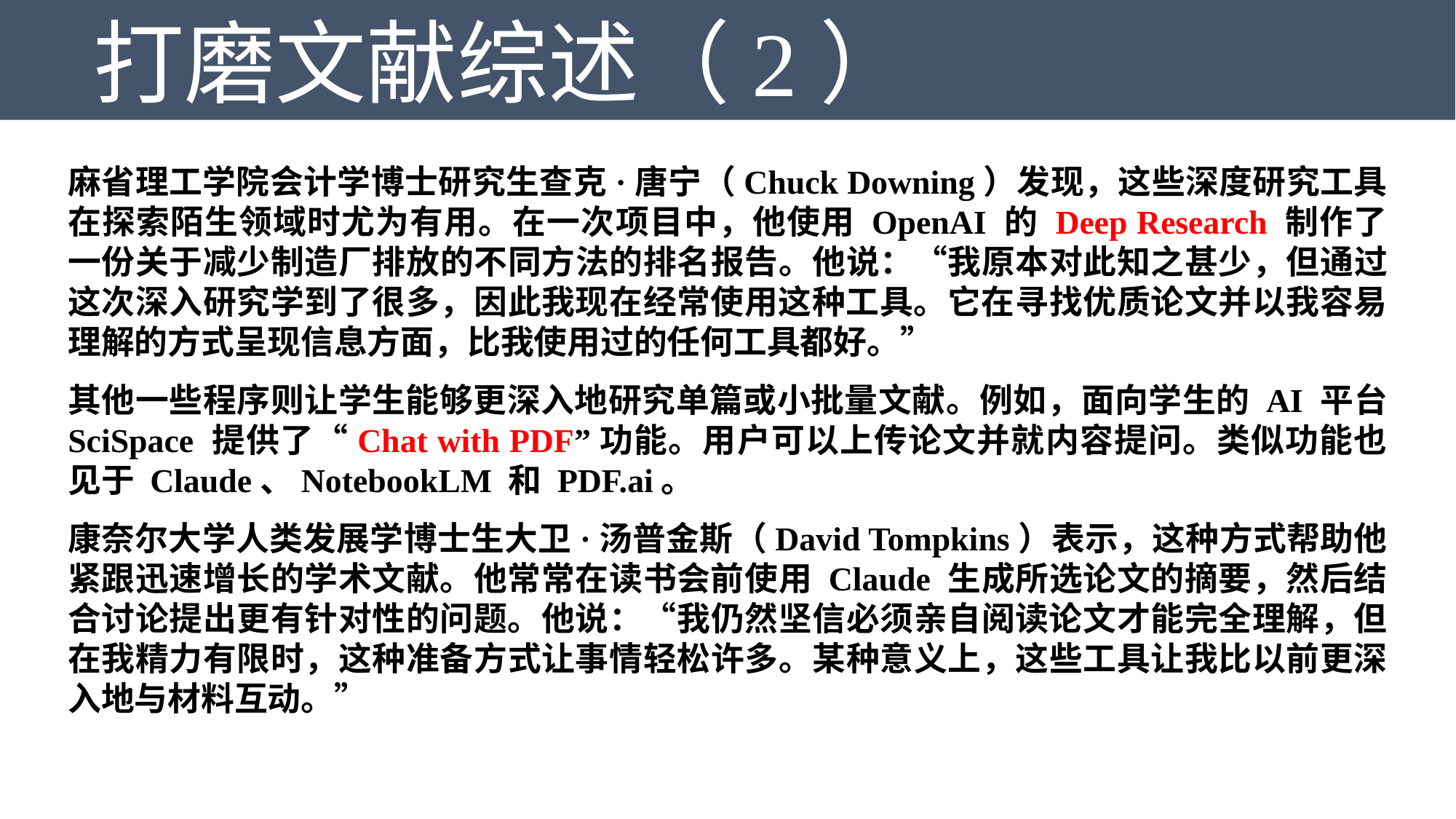

打磨文献综述（2）
麻省理工学院会计学博士研究生查克·唐宁（Chuck Downing）发现，这些深度研究工具在探索陌生领域时尤为有用。在一次项目中，他使用 OpenAI 的 Deep Research 制作了一份关于减少制造厂排放的不同方法的排名报告。他说：“我原本对此知之甚少，但通过这次深入研究学到了很多，因此我现在经常使用这种工具。它在寻找优质论文并以我容易理解的方式呈现信息方面，比我使用过的任何工具都好。”
其他一些程序则让学生能够更深入地研究单篇或小批量文献。例如，面向学生的 AI 平台 SciSpace 提供了“Chat with PDF”功能。用户可以上传论文并就内容提问。类似功能也见于 Claude、NotebookLM 和 PDF.ai。
康奈尔大学人类发展学博士生大卫·汤普金斯（David Tompkins）表示，这种方式帮助他紧跟迅速增长的学术文献。他常常在读书会前使用 Claude 生成所选论文的摘要，然后结合讨论提出更有针对性的问题。他说：“我仍然坚信必须亲自阅读论文才能完全理解，但在我精力有限时，这种准备方式让事情轻松许多。某种意义上，这些工具让我比以前更深入地与材料互动。”